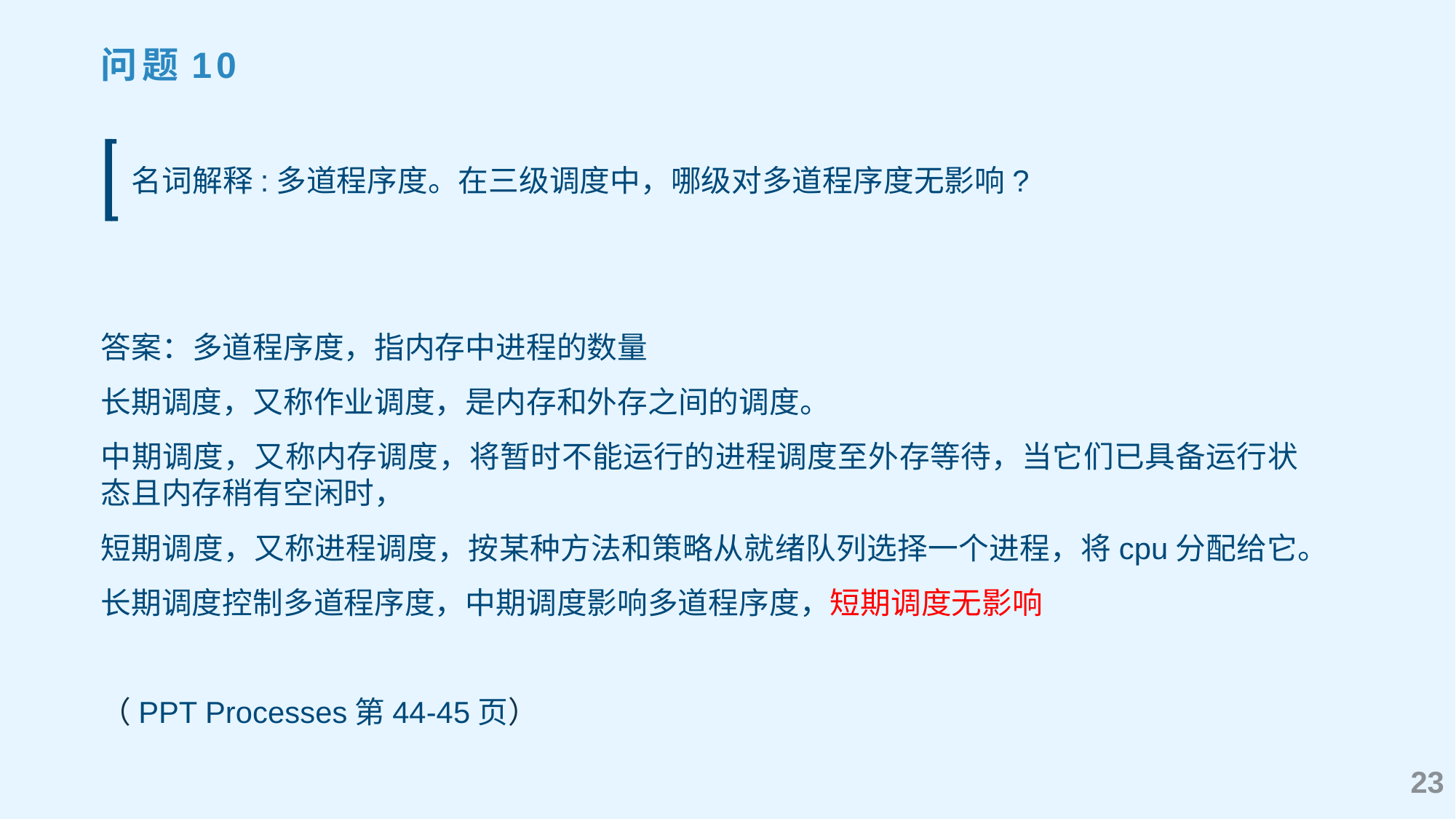

问题10

名词解释:多道程序度。在三级调度中，哪级对多道程序度无影响?
答案：多道程序度，指内存中进程的数量
长期调度，又称作业调度，是内存和外存之间的调度。
中期调度，又称内存调度，将暂时不能运行的进程调度至外存等待，当它们已具备运行状态且内存稍有空闲时，
短期调度，又称进程调度，按某种方法和策略从就绪队列选择一个进程，将cpu分配给它。
长期调度控制多道程序度，中期调度影响多道程序度，短期调度无影响

（PPT Processes第44-45页）
23